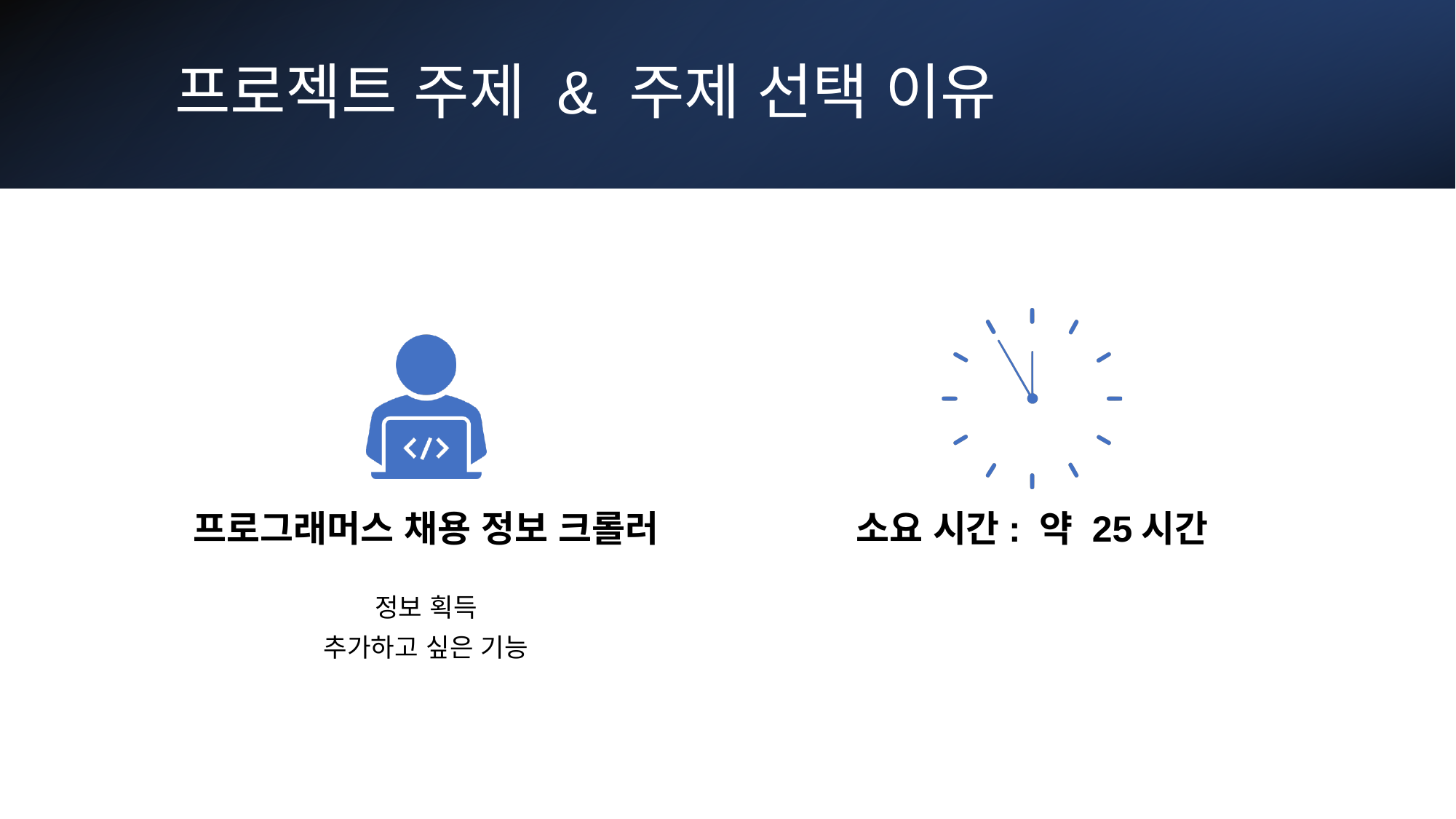

# 프로젝트 주제 & 주제 선택 이유
프로그래머스 채용 정보 크롤러
정보 획득
추가하고 싶은 기능
소요 시간: 약 25시간